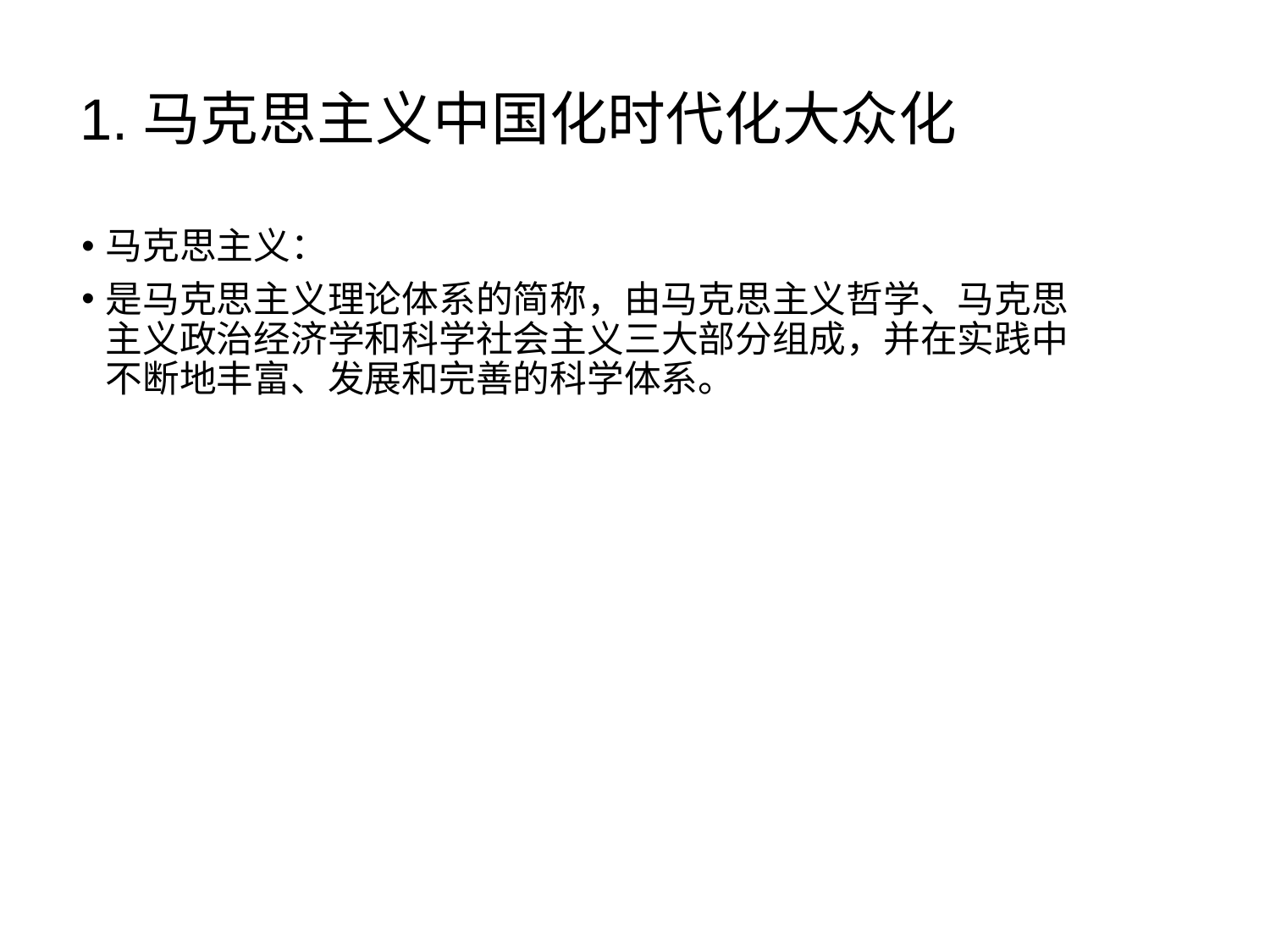

# 1.马克思主义中国化时代化大众化
马克思主义：
是马克思主义理论体系的简称，由马克思主义哲学、马克思主义政治经济学和科学社会主义三大部分组成，并在实践中不断地丰富、发展和完善的科学体系。